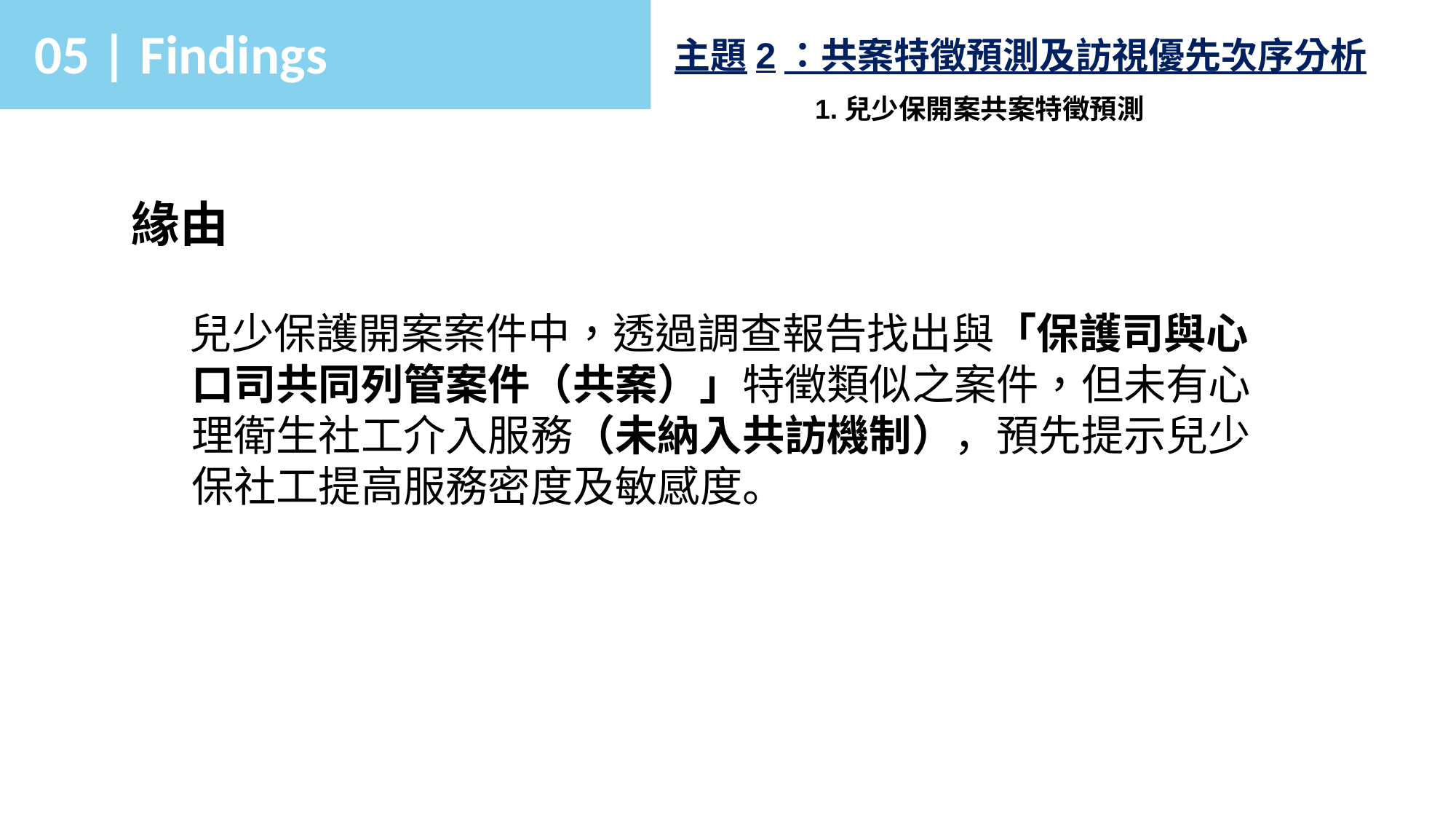

05 | Findings
主題2：共案特徵預測及訪視優先次序分析
1.兒少保開案共案特徵預測
緣由
兒少保護開案案件中，透過調查報告找出與「保護司與心口司共同列管案件（共案）」特徵類似之案件，但未有心理衛生社工介入服務（未納入共訪機制），預先提示兒少保社工提高服務密度及敏感度。